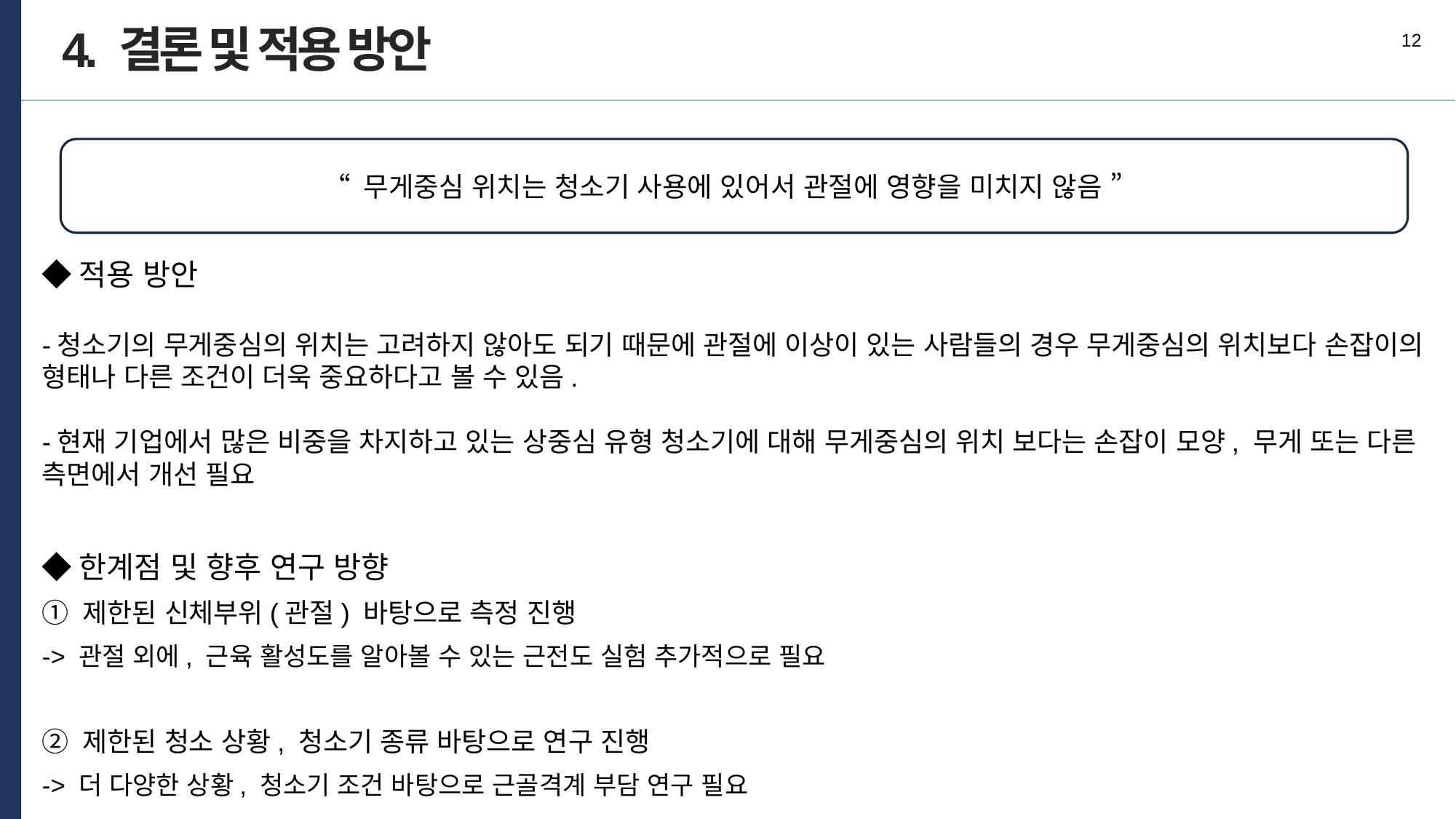

12
4. 결론 및 적용 방안

◆적용 방안

-청소기의 무게중심의 위치는 고려하지 않아도 되기 때문에 관절에 이상이 있는 사람들의 경우 무게중심의 위치보다 손잡이의 형태나 다른 조건이 더욱 중요하다고 볼 수 있음.

-현재 기업에서 많은 비중을 차지하고 있는 상중심 유형 청소기에 대해 무게중심의 위치 보다는 손잡이 모양, 무게 또는 다른 측면에서 개선 필요

◆한계점 및 향후 연구 방향
① 제한된 신체부위(관절) 바탕으로 측정 진행
-> 관절 외에, 근육 활성도를 알아볼 수 있는 근전도 실험 추가적으로 필요

② 제한된 청소 상황, 청소기 종류 바탕으로 연구 진행
-> 더 다양한 상황, 청소기 조건 바탕으로 근골격계 부담 연구 필요
“ 무게중심 위치는 청소기 사용에 있어서 관절에 영향을 미치지 않음 ”_